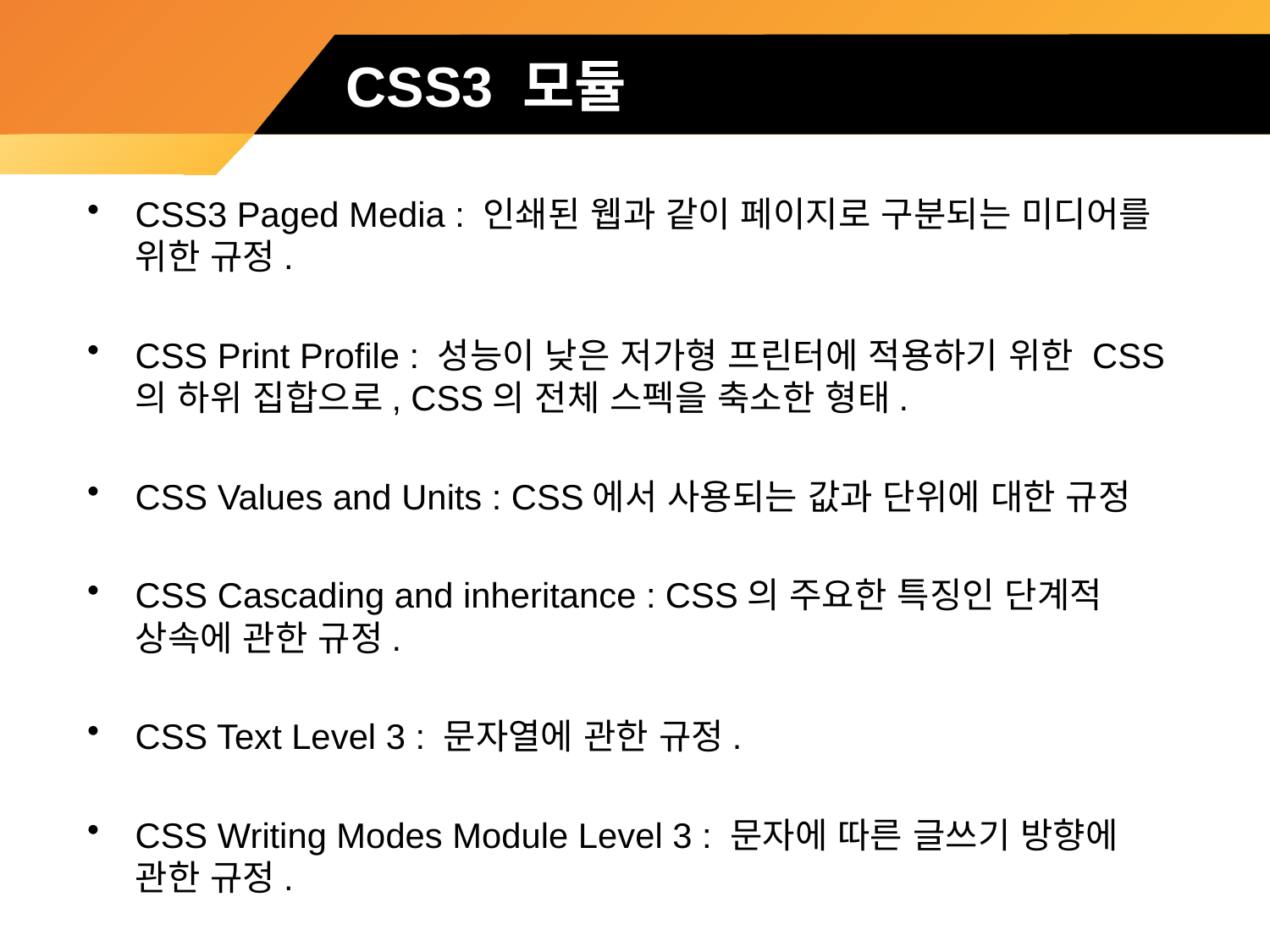

# CSS3 모듈
CSS3 Paged Media : 인쇄된 웹과 같이 페이지로 구분되는 미디어를 위한 규정.

CSS Print Profile : 성능이 낮은 저가형 프린터에 적용하기 위한 CSS의 하위 집합으로, CSS의 전체 스펙을 축소한 형태.

CSS Values and Units : CSS에서 사용되는 값과 단위에 대한 규정

CSS Cascading and inheritance : CSS의 주요한 특징인 단계적 상속에 관한 규정.

CSS Text Level 3 : 문자열에 관한 규정.

CSS Writing Modes Module Level 3 : 문자에 따른 글쓰기 방향에 관한 규정.